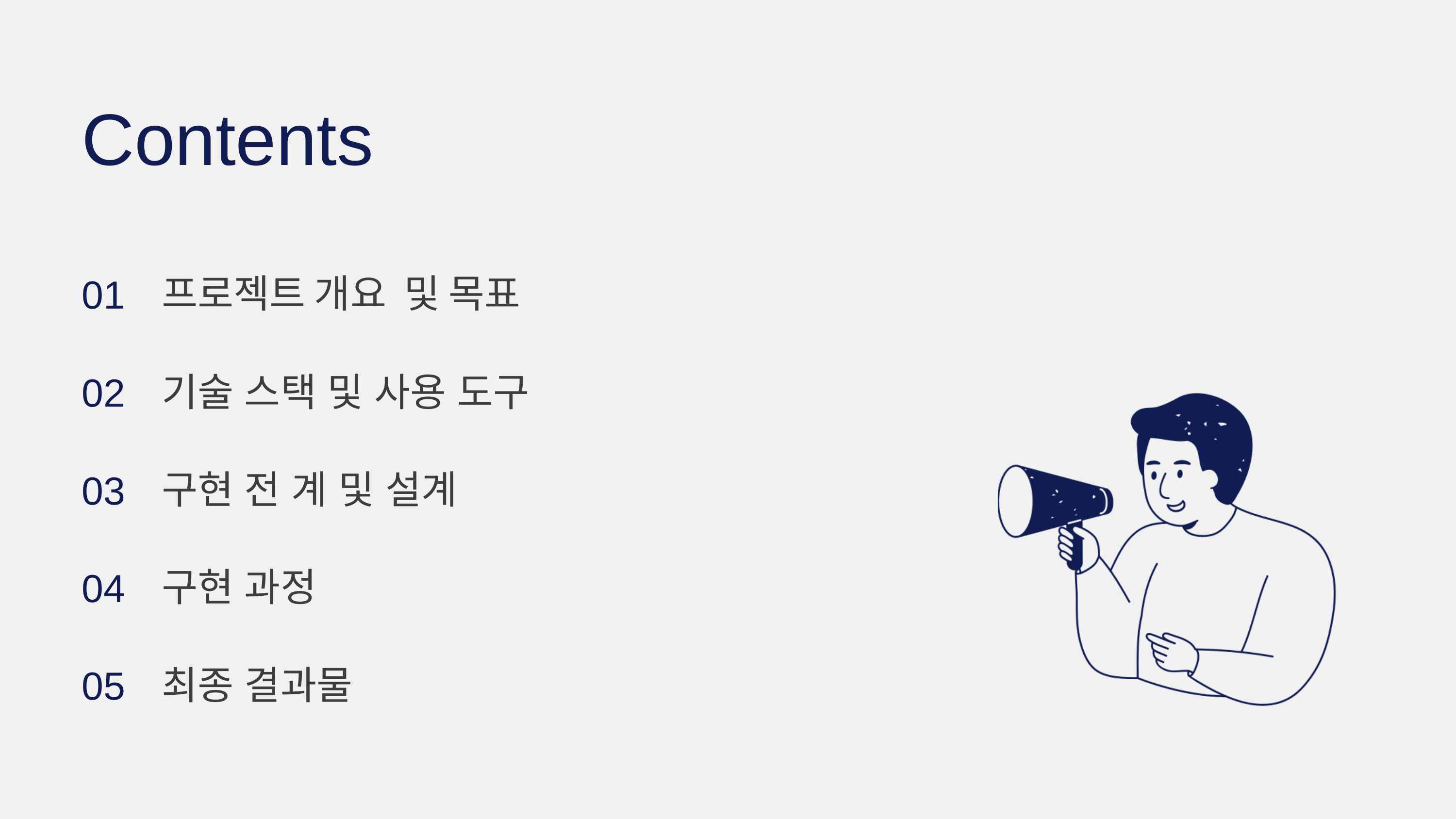

Contents
프로젝트 개요  및 목표
01
기술 스택 및 사용 도구
02

구현 전 계 및 설계
03
구현 과정
04
최종 결과물
05